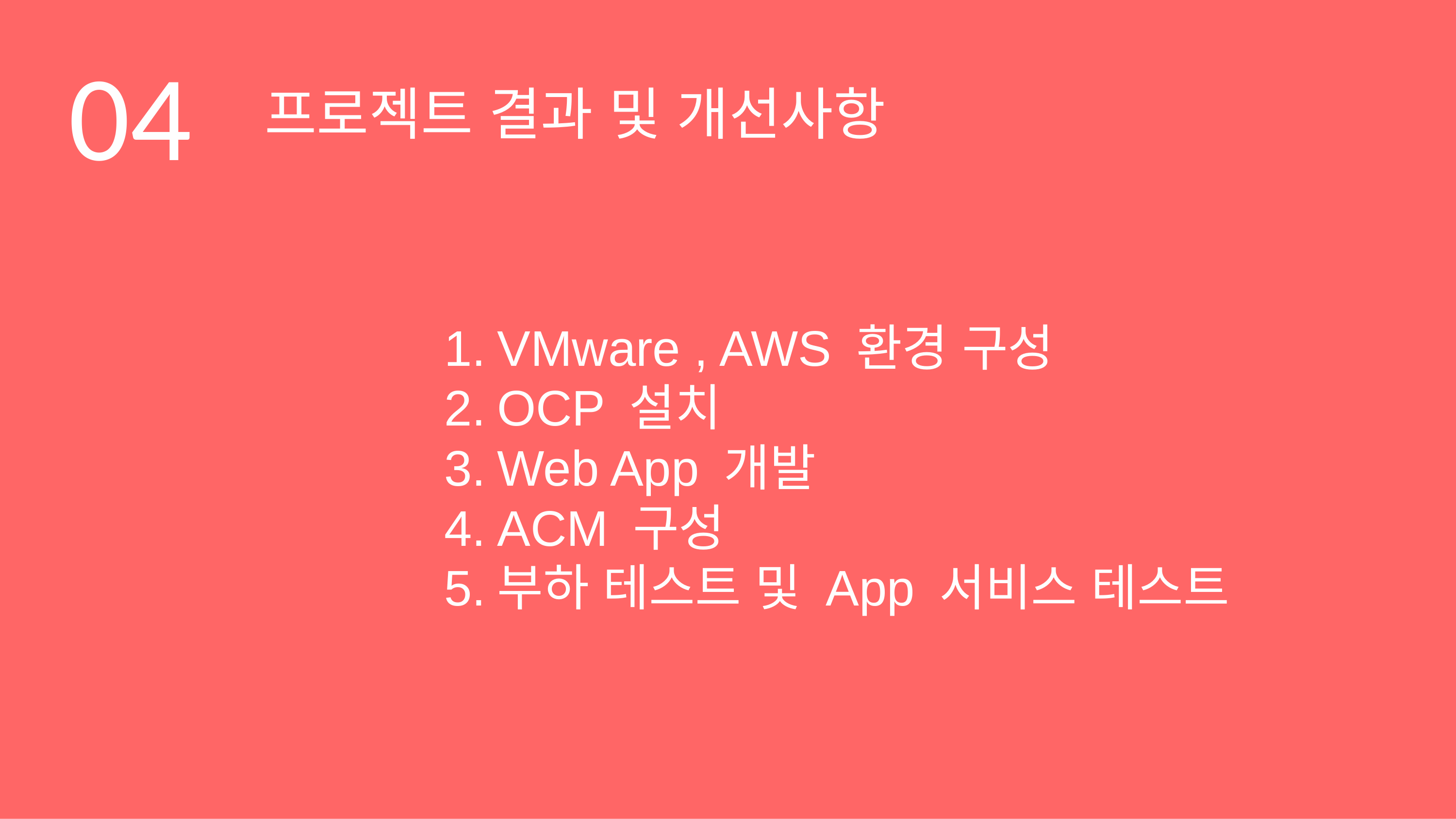

# 04
프로젝트 결과 및 개선사항
VMware , AWS 환경 구성
OCP 설치
Web App 개발
ACM 구성
부하 테스트 및 App 서비스 테스트